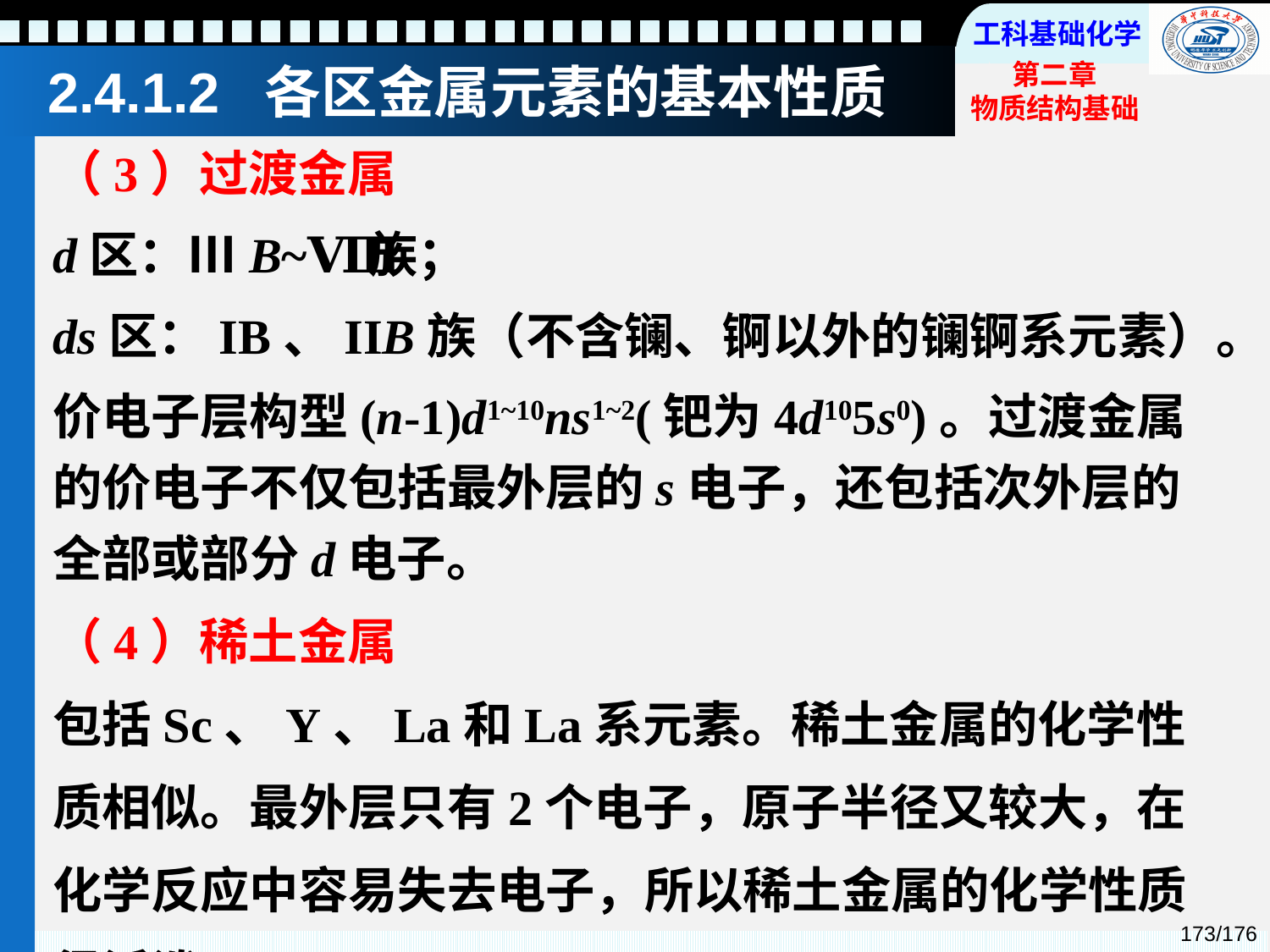

# 2.4.1.2  各区金属元素的基本性质
（3）过渡金属
d区：ⅢB~Ⅷ族；
ds区：IB、IIB族（不含镧、锕以外的镧锕系元素）。
价电子层构型(n-1)d1~10ns1~2(钯为4d105s0)。过渡金属的价电子不仅包括最外层的s电子，还包括次外层的全部或部分d电子。
（4）稀土金属
包括Sc、Y、La和La系元素。稀土金属的化学性质相似。最外层只有2个电子，原子半径又较大，在化学反应中容易失去电子，所以稀土金属的化学性质很活泼。